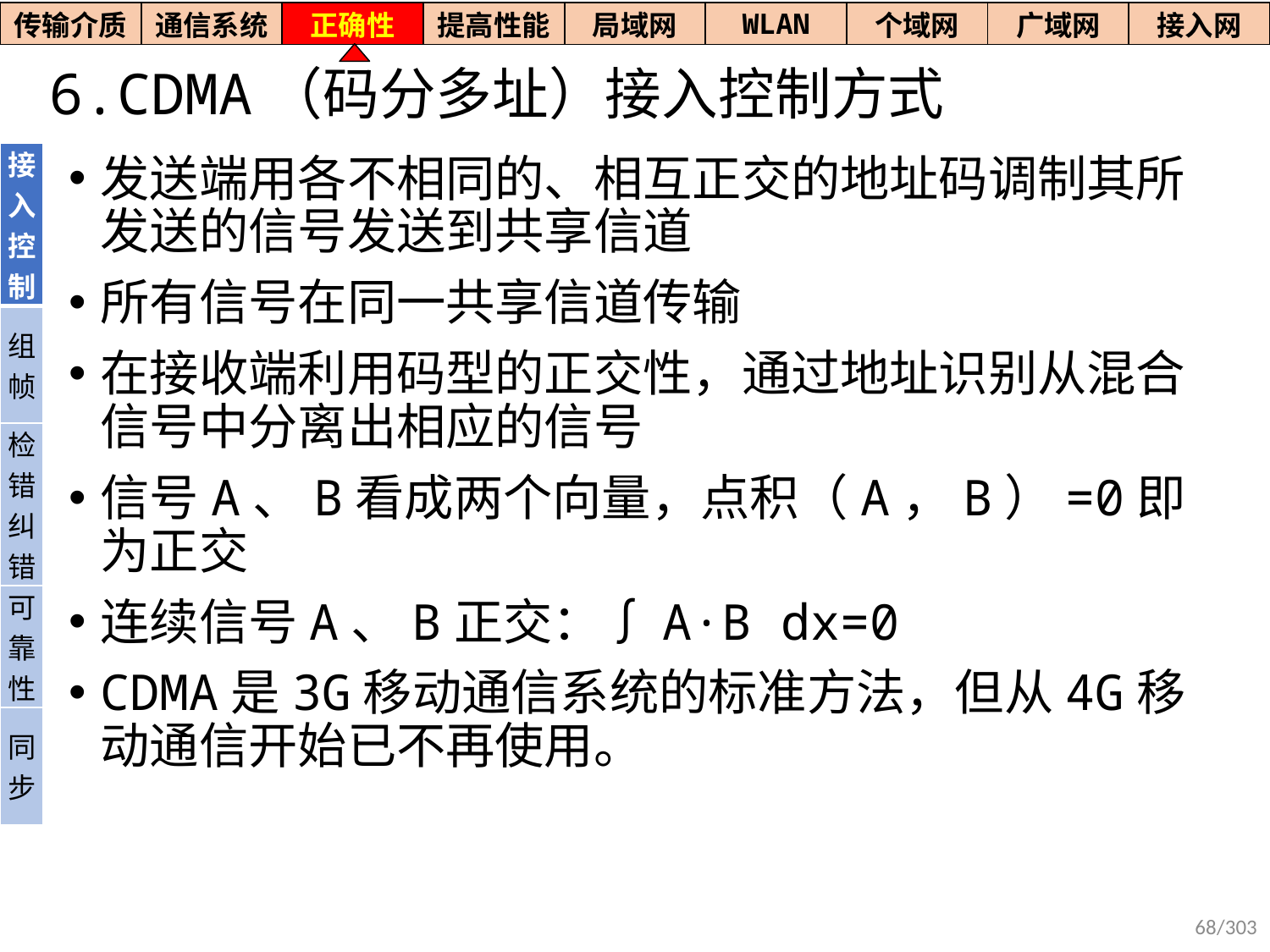

| 传输介质 | 通信系统 | 正确性 | 提高性能 | 局域网 | WLAN | 个域网 | 广域网 | 接入网 |
| --- | --- | --- | --- | --- | --- | --- | --- | --- |

# 6.CDMA（码分多址）接入控制方式
| 接入控制 |
| --- |
| 组帧 |
| 检错纠错 |
| 可靠性 |
| 同步 |
发送端用各不相同的、相互正交的地址码调制其所发送的信号发送到共享信道
所有信号在同一共享信道传输
在接收端利用码型的正交性，通过地址识别从混合信号中分离出相应的信号
信号A、B看成两个向量，点积（A，B）=0即为正交
连续信号A、B正交：∫A·B dx=0
CDMA是3G移动通信系统的标准方法，但从4G移动通信开始已不再使用。

68/303